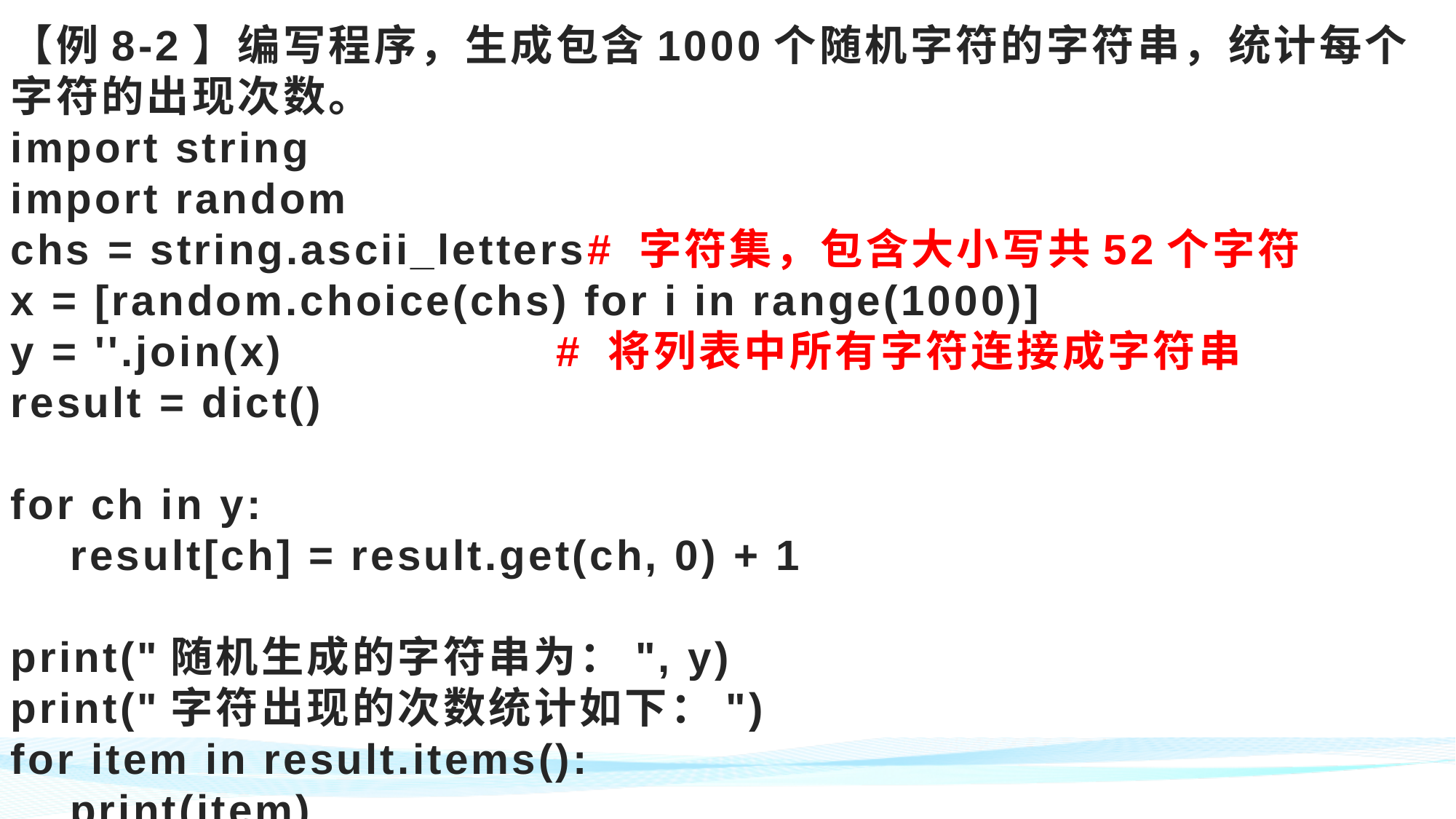

# 【例8-2】编写程序，生成包含1000个随机字符的字符串，统计每个字符的出现次数。 import string import random chs = string.ascii_letters# 字符集，包含大小写共52个字符 x = [random.choice(chs) for i in range(1000)] y = ''.join(x)			# 将列表中所有字符连接成字符串 result = dict() for ch in y: result[ch] = result.get(ch, 0) + 1 print("随机生成的字符串为：", y) print("字符出现的次数统计如下：") for item in result.items(): print(item)